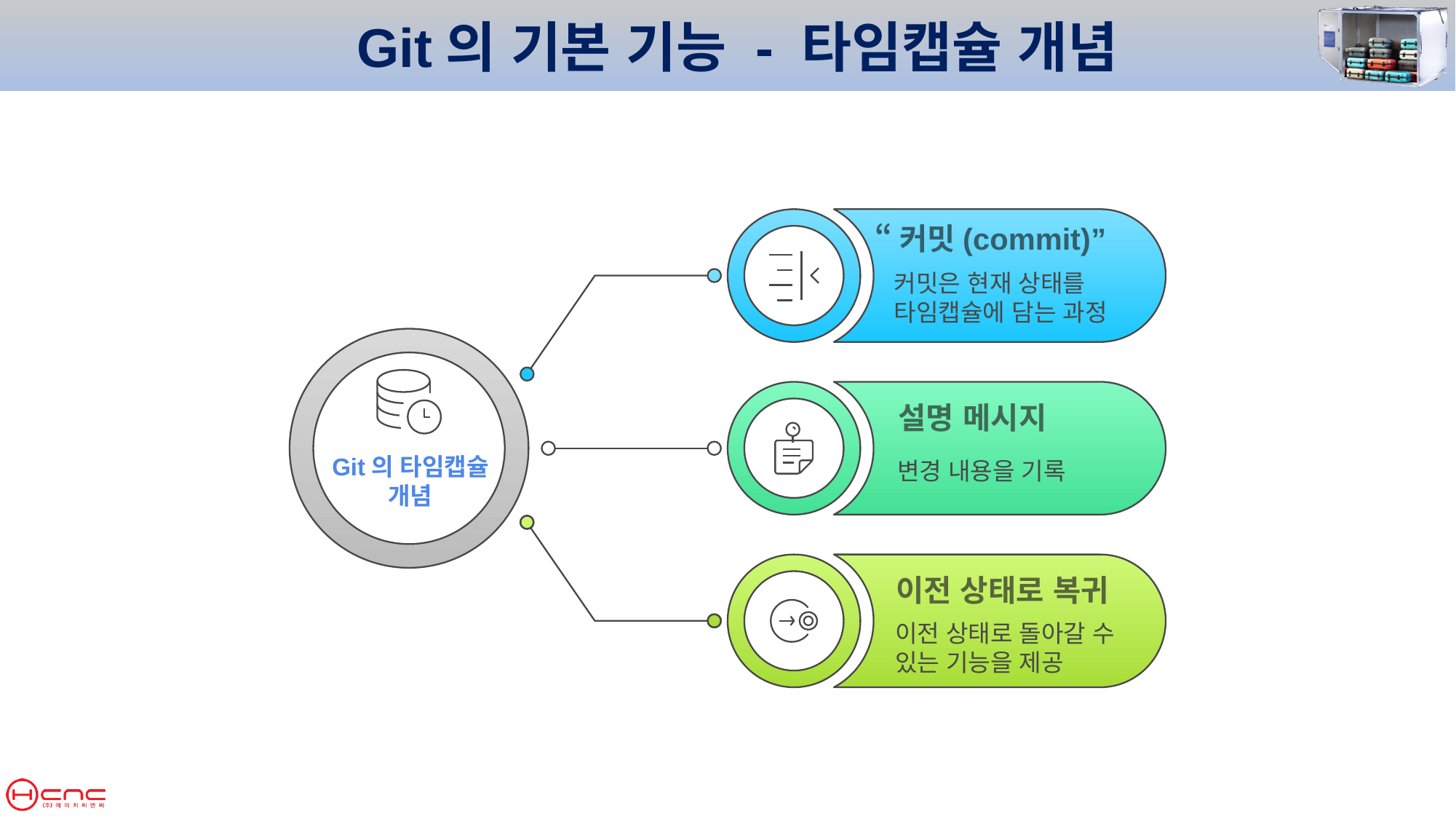

Git의 기본 기능 - 타임캡슐 개념

“커밋(commit)”

커밋은 현재 상태를
타임캡슐에 담는 과정

설명 메시지

Git의 타임캡슐
개념
변경 내용을 기록

이전 상태로 복귀

이전 상태로 돌아갈 수
있는 기능을 제공